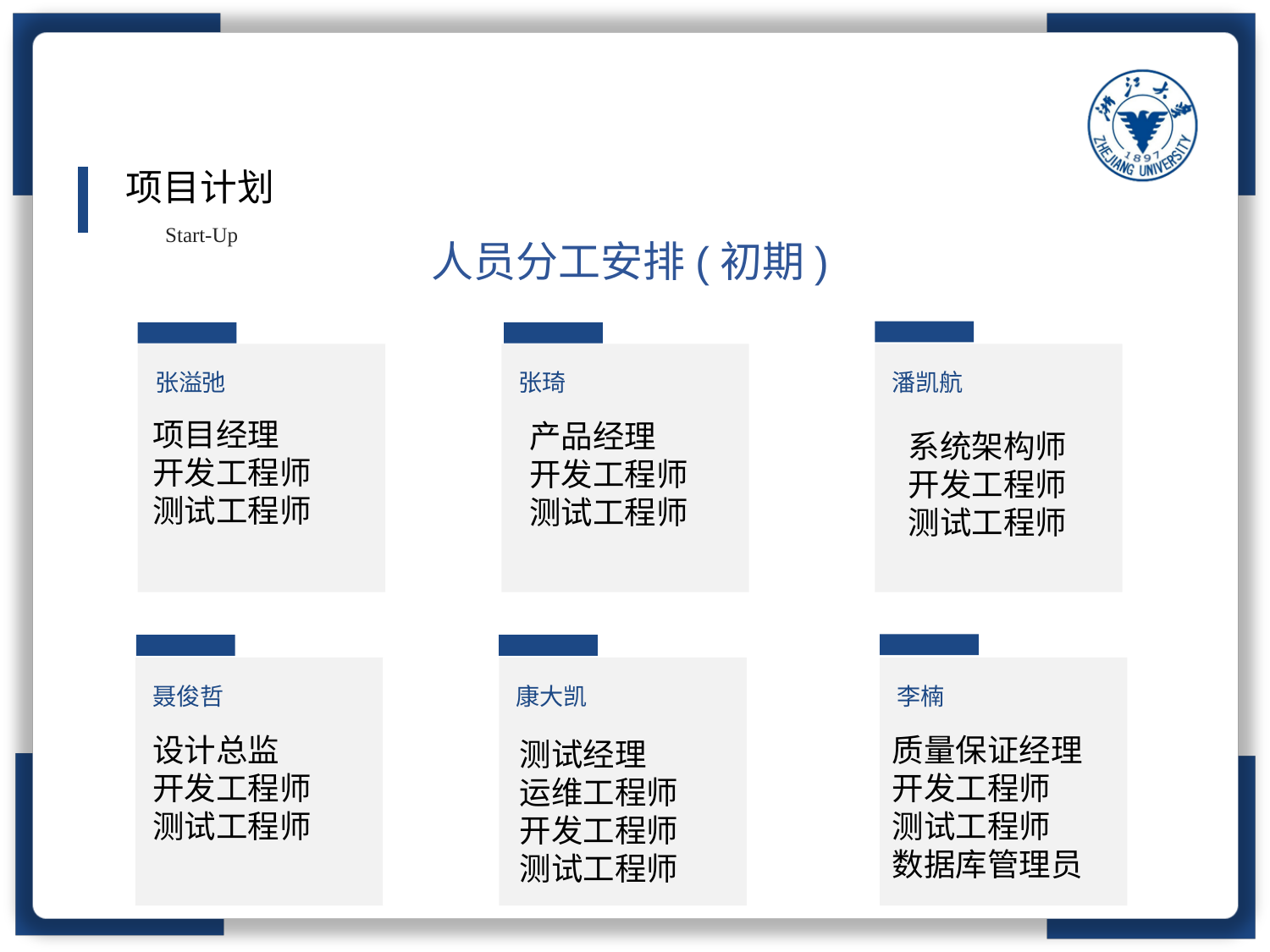

项目计划
Start-Up
人员分工安排(初期)

张琦

张溢弛

潘凯航
项目经理
开发工程师
测试工程师
产品经理
开发工程师
测试工程师

系统架构师
开发工程师
测试工程师

李楠

聂俊哲

康大凯
设计总监
开发工程师
测试工程师

质量保证经理
开发工程师
测试工程师
数据库管理员

测试经理
运维工程师
开发工程师
测试工程师